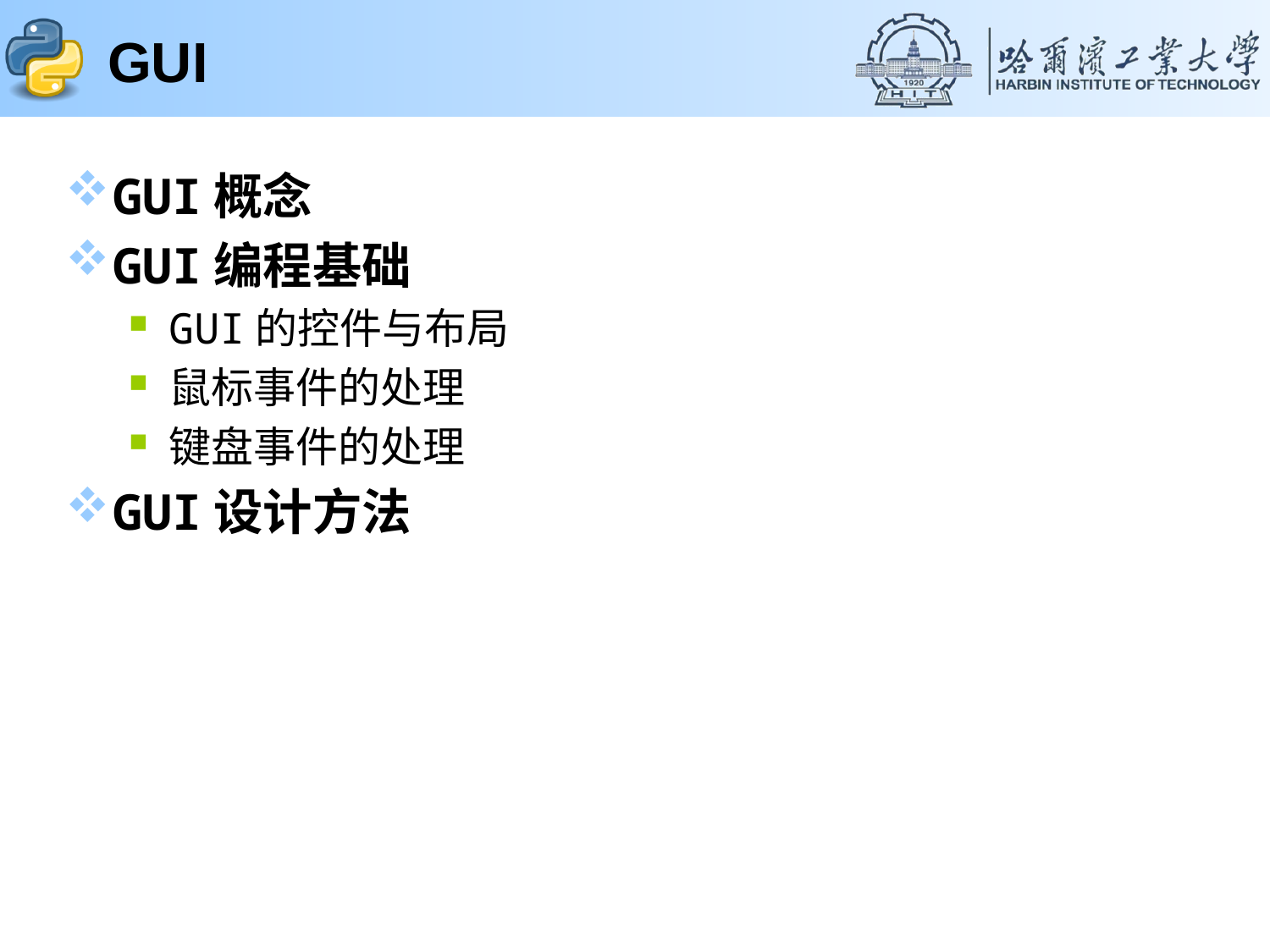

# GUI
GUI概念
GUI编程基础
GUI的控件与布局
鼠标事件的处理
键盘事件的处理
GUI设计方法